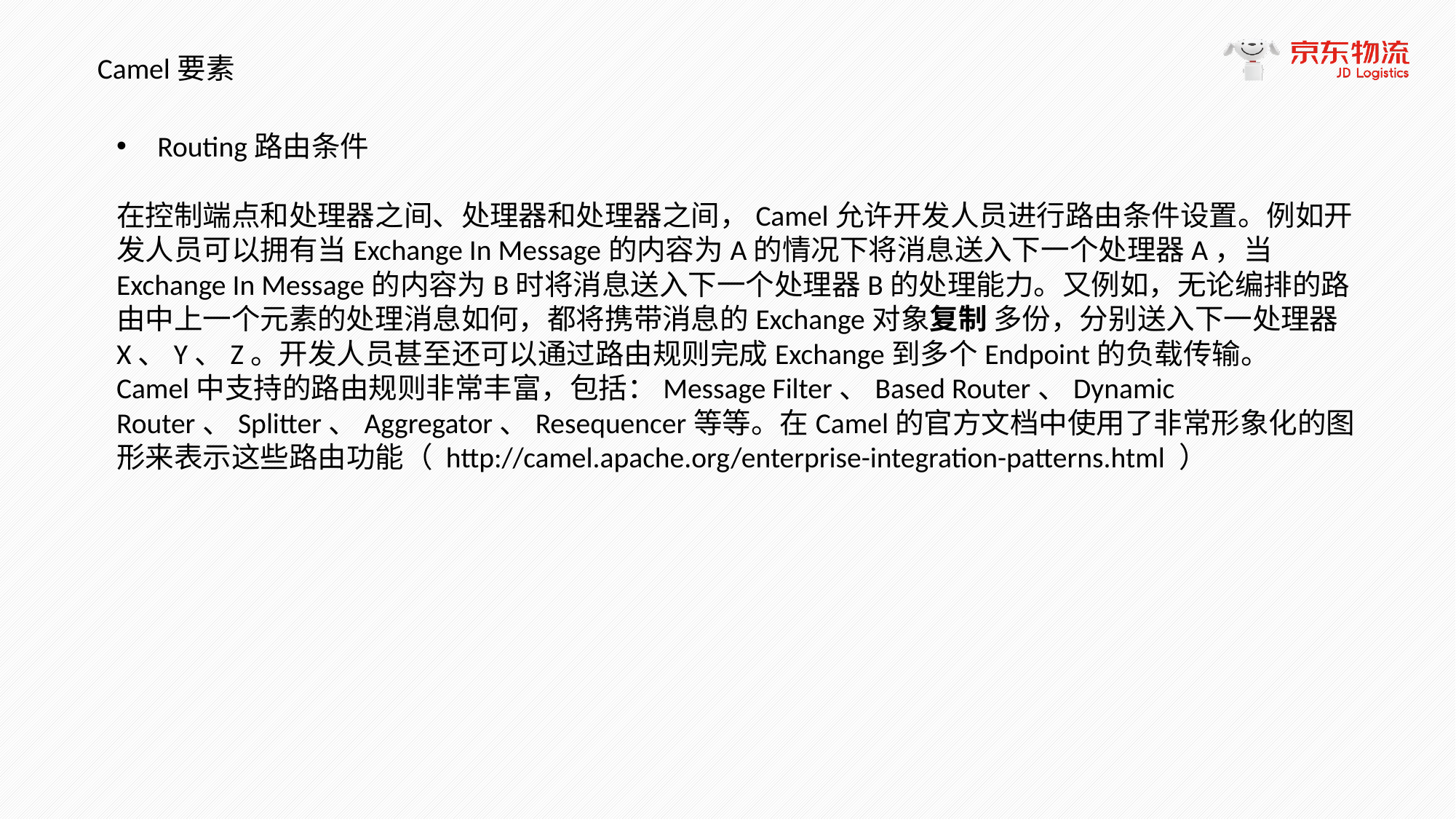

Camel要素
Routing路由条件

在控制端点和处理器之间、处理器和处理器之间，Camel允许开发人员进行路由条件设置。例如开发人员可以拥有当Exchange In Message的内容为A的情况下将消息送入下一个处理器A，当Exchange In Message的内容为B时将消息送入下一个处理器B的处理能力。又例如，无论编排的路由中上一个元素的处理消息如何，都将携带消息的Exchange对象复制 多份，分别送入下一处理器X、Y、Z。开发人员甚至还可以通过路由规则完成Exchange到多个Endpoint的负载传输。
Camel中支持的路由规则非常丰富，包括：Message Filter、Based Router、Dynamic Router、Splitter、Aggregator、Resequencer等等。在Camel的官方文档中使用了非常形象化的图形来表示这些路由功能（ http://camel.apache.org/enterprise-integration-patterns.html ）